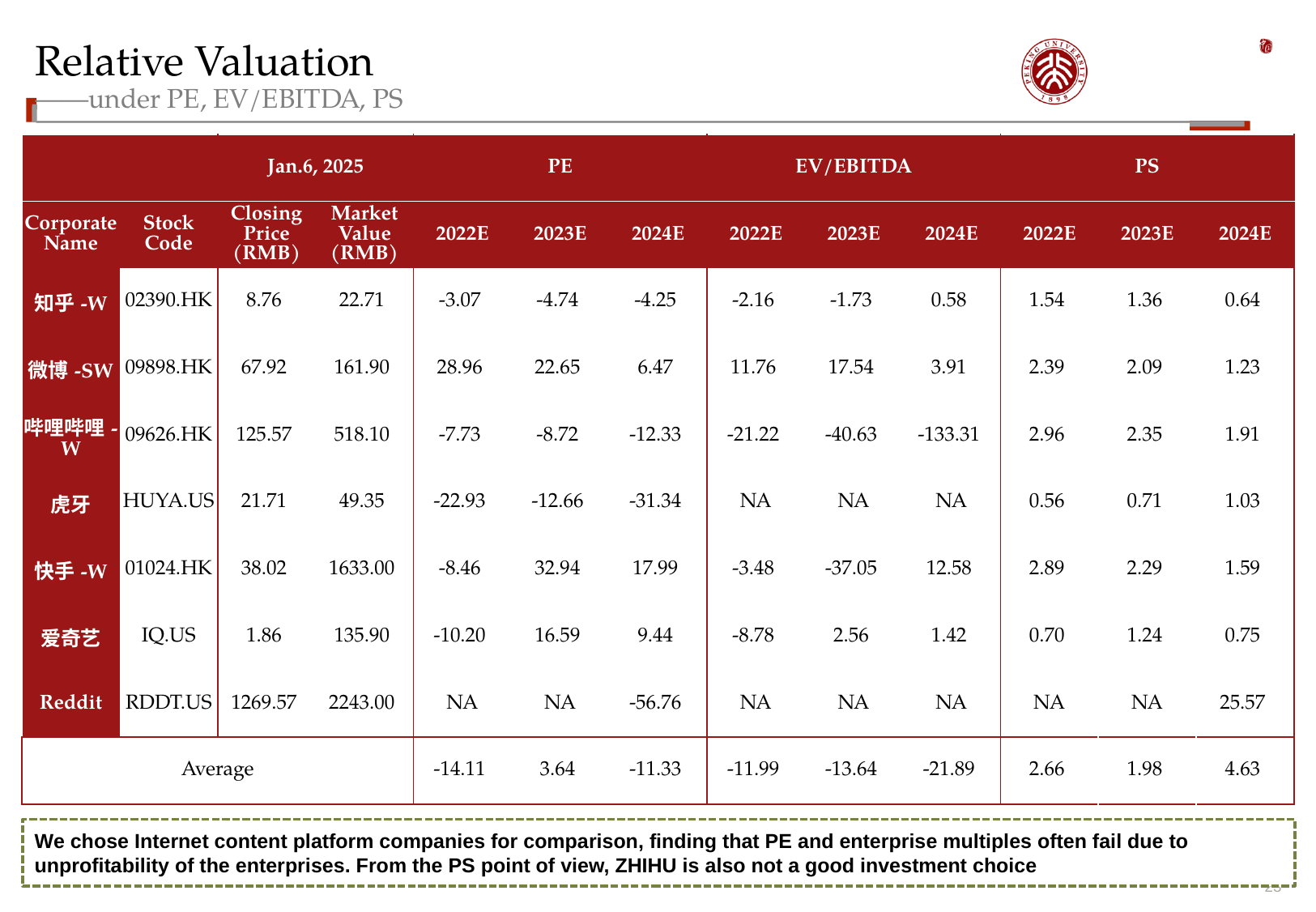

# Relative Valuation ——under PE, EV/EBITDA, PS
|  |  | Jan.6, 2025 |  | PE |  |  | EV/EBITDA |  |  | PS |  |  |
| --- | --- | --- | --- | --- | --- | --- | --- | --- | --- | --- | --- | --- |
| Corporate Name | Stock Code | Closing Price (RMB) | Market Value (RMB) | 2022E | 2023E | 2024E | 2022E | 2023E | 2024E | 2022E | 2023E | 2024E |
| 知乎-W | 02390.HK | 8.76 | 22.71 | -3.07 | -4.74 | -4.25 | -2.16 | -1.73 | 0.58 | 1.54 | 1.36 | 0.64 |
| 微博-SW | 09898.HK | 67.92 | 161.90 | 28.96 | 22.65 | 6.47 | 11.76 | 17.54 | 3.91 | 2.39 | 2.09 | 1.23 |
| 哔哩哔哩-W | 09626.HK | 125.57 | 518.10 | -7.73 | -8.72 | -12.33 | -21.22 | -40.63 | -133.31 | 2.96 | 2.35 | 1.91 |
| 虎牙 | HUYA.US | 21.71 | 49.35 | -22.93 | -12.66 | -31.34 | NA | NA | NA | 0.56 | 0.71 | 1.03 |
| 快手-W | 01024.HK | 38.02 | 1633.00 | -8.46 | 32.94 | 17.99 | -3.48 | -37.05 | 12.58 | 2.89 | 2.29 | 1.59 |
| 爱奇艺 | IQ.US | 1.86 | 135.90 | -10.20 | 16.59 | 9.44 | -8.78 | 2.56 | 1.42 | 0.70 | 1.24 | 0.75 |
| Reddit | RDDT.US | 1269.57 | 2243.00 | NA | NA | -56.76 | NA | NA | NA | NA | NA | 25.57 |
| Average |  |  |  | -14.11 | 3.64 | -11.33 | -11.99 | -13.64 | -21.89 | 2.66 | 1.98 | 4.63 |
We chose Internet content platform companies for comparison, finding that PE and enterprise multiples often fail due to unprofitability of the enterprises. From the PS point of view, ZHIHU is also not a good investment choice